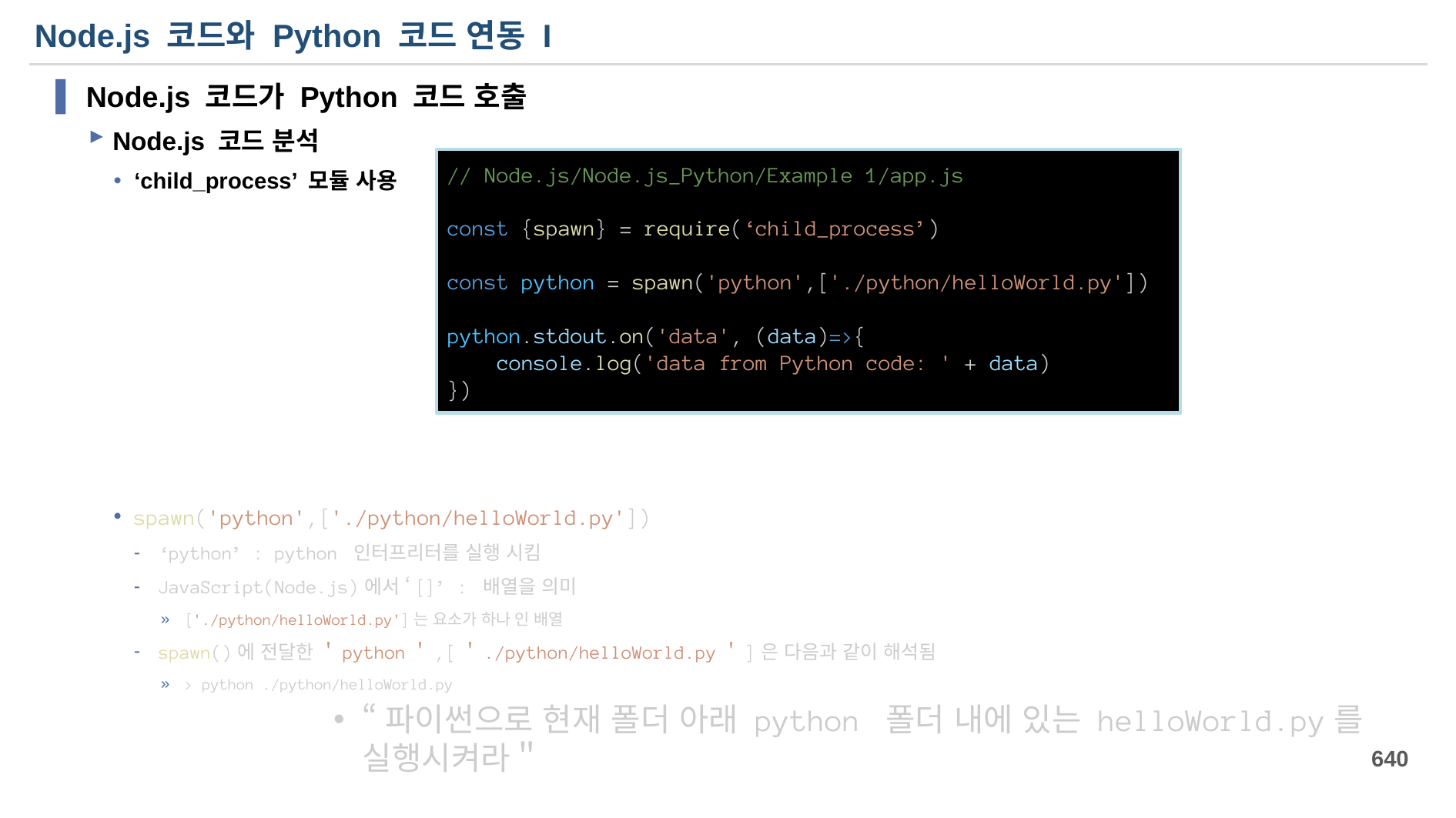

# Node.js 코드와 Python 코드 연동 I
Node.js 코드가 Python 코드 호출
Node.js 코드 분석
‘child_process’ 모듈 사용

spawn('python',['./python/helloWorld.py'])
‘python’ : python 인터프리터를 실행 시킴
JavaScript(Node.js)에서 ‘[]’ : 배열을 의미
['./python/helloWorld.py']는 요소가 하나 인 배열
spawn()에 전달한 ＇python＇,[＇./python/helloWorld.py＇]은 다음과 같이 해석됨
> python ./python/helloWorld.py
“파이썬으로 현재 폴더 아래 python 폴더 내에 있는 helloWorld.py를 실행시켜라＂

// Node.js/Node.js_Python/Example 1/app.js
const {spawn} = require(‘child_process’)
const python = spawn('python',['./python/helloWorld.py'])
python.stdout.on('data', (data)=>{
    console.log('data from Python code: ' + data)
})
640